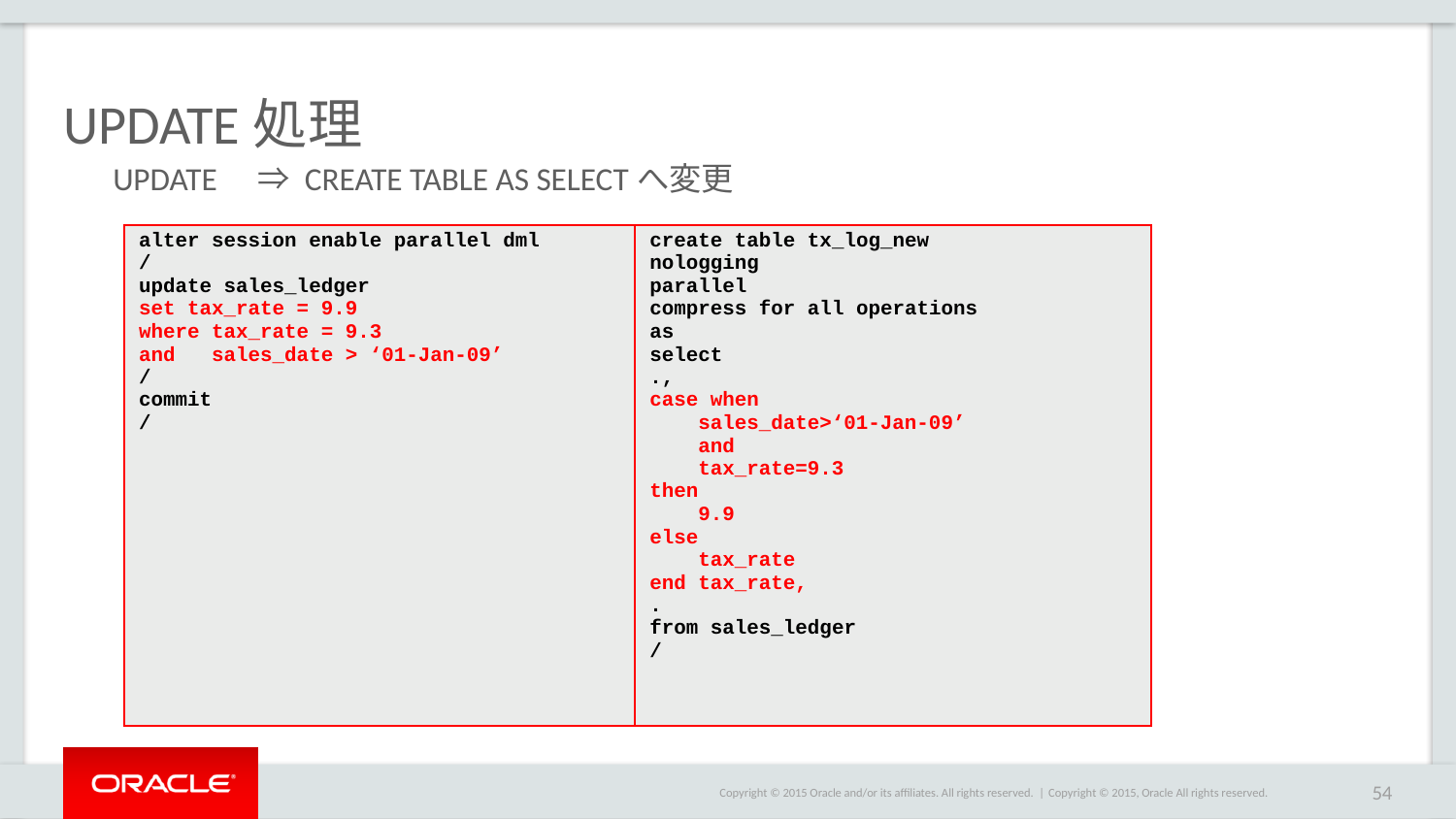

# UPDATE処理
UPDATE　⇒ CREATE TABLE AS SELECTへ変更

| alter session enable parallel dml / update sales\_ledger set tax\_rate = 9.9 where tax\_rate = 9.3 and sales\_date > ‘01-Jan-09’ / commit / | create table tx\_log\_new nologging parallel compress for all operations as select ., case when sales\_date>‘01-Jan-09’ and tax\_rate=9.3 then 9.9 else tax\_rate end tax\_rate, . from sales\_ledger / |
| --- | --- |
Copyright © 2015, Oracle All rights reserved.
54